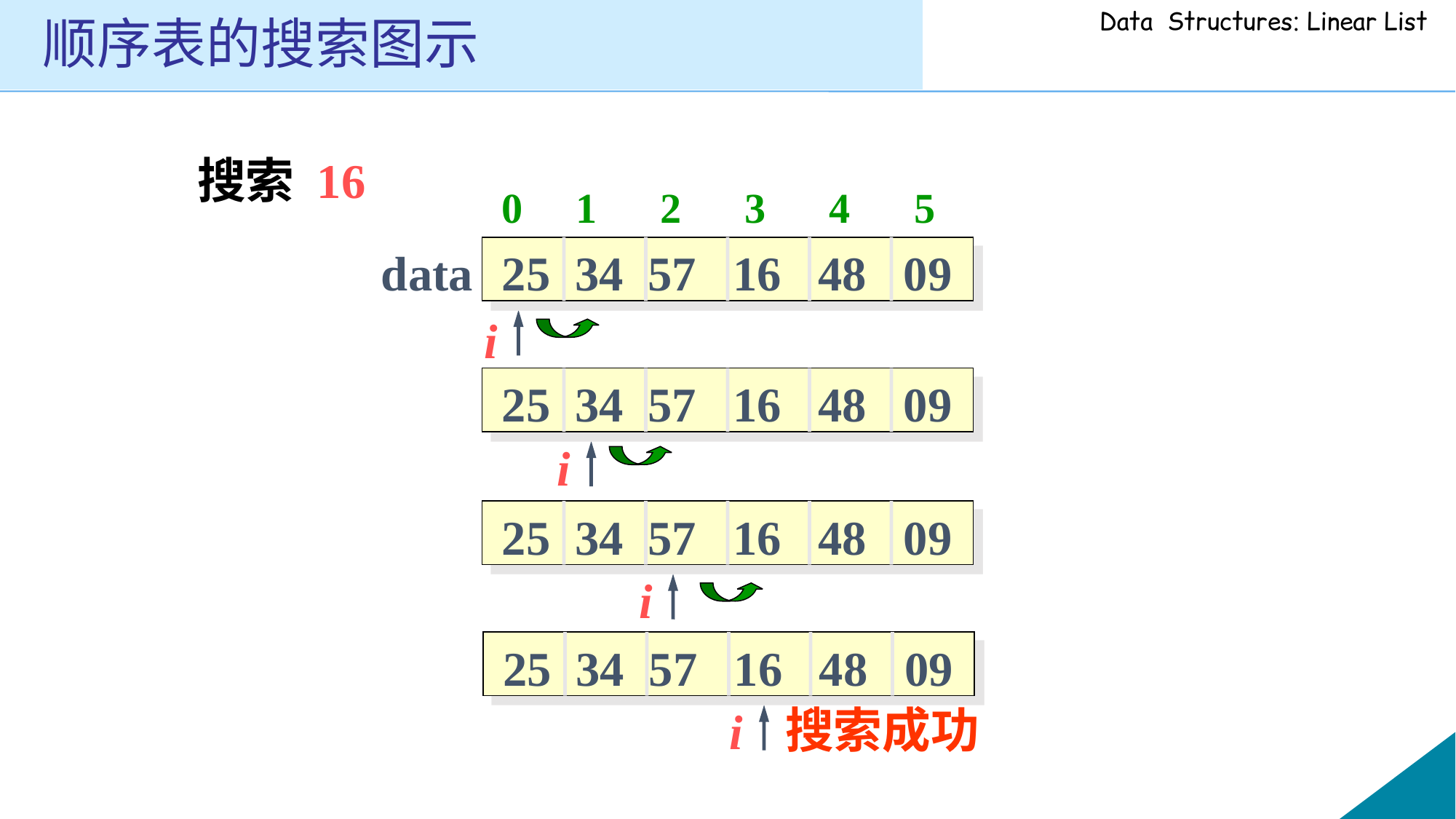

# 顺序表的搜索图示
搜索 16
0     1      2      3      4      5
data

25  34  57   16   48   09
i

25  34  57   16   48   09

i

25  34  57   16   48   09
i

25  34  57   16   48   09

搜索成功
i